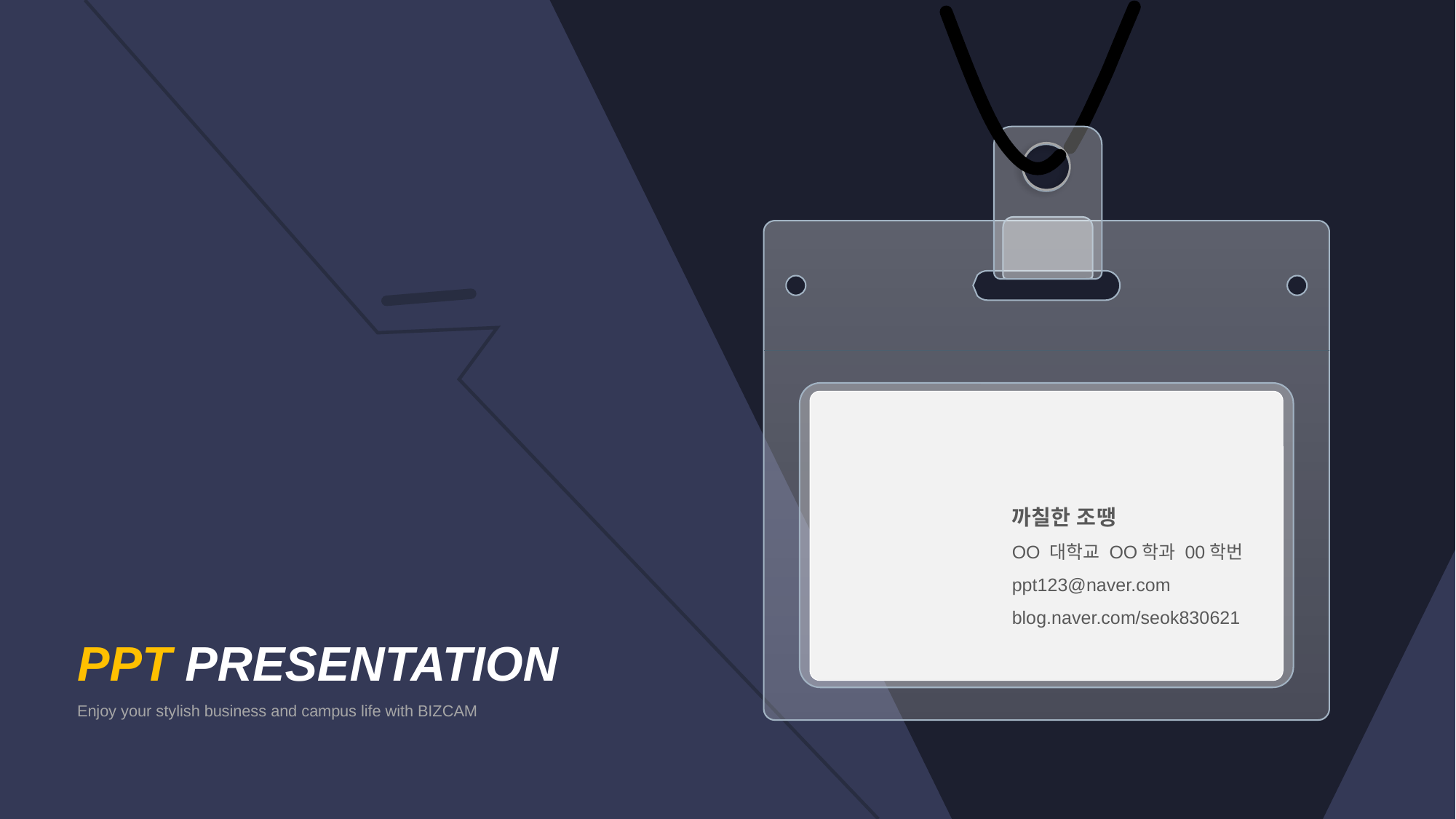

까칠한 조땡
OO 대학교 OO학과 00학번
ppt123@naver.com
blog.naver.com/seok830621
PPT PRESENTATION
Enjoy your stylish business and campus life with BIZCAM